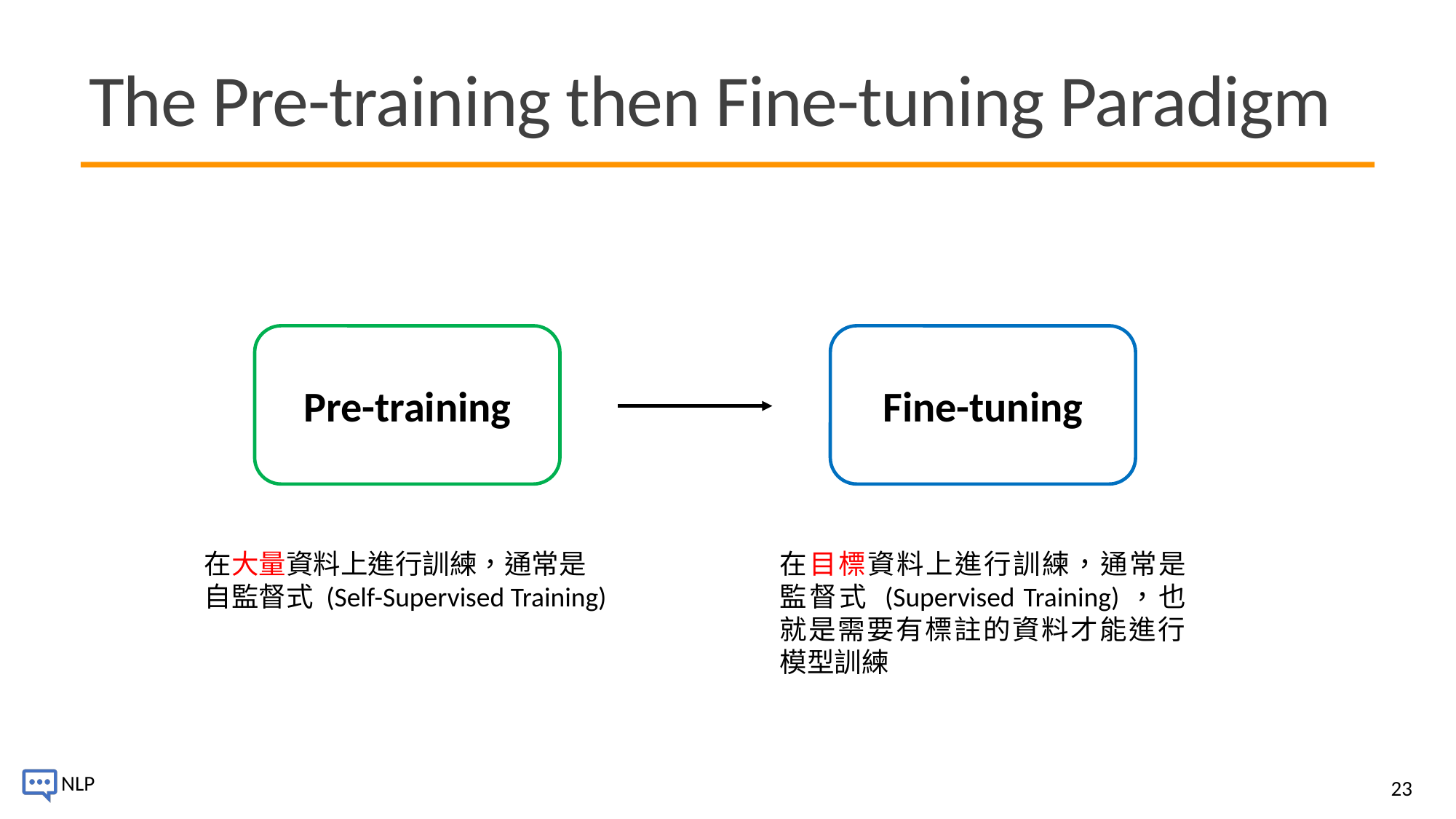

# The Pre-training then Fine-tuning Paradigm
Pre-training
Fine-tuning
在大量資料上進行訓練，通常是自監督式 (Self-Supervised Training)
在目標資料上進行訓練，通常是監督式 (Supervised Training)，也就是需要有標註的資料才能進行模型訓練
23